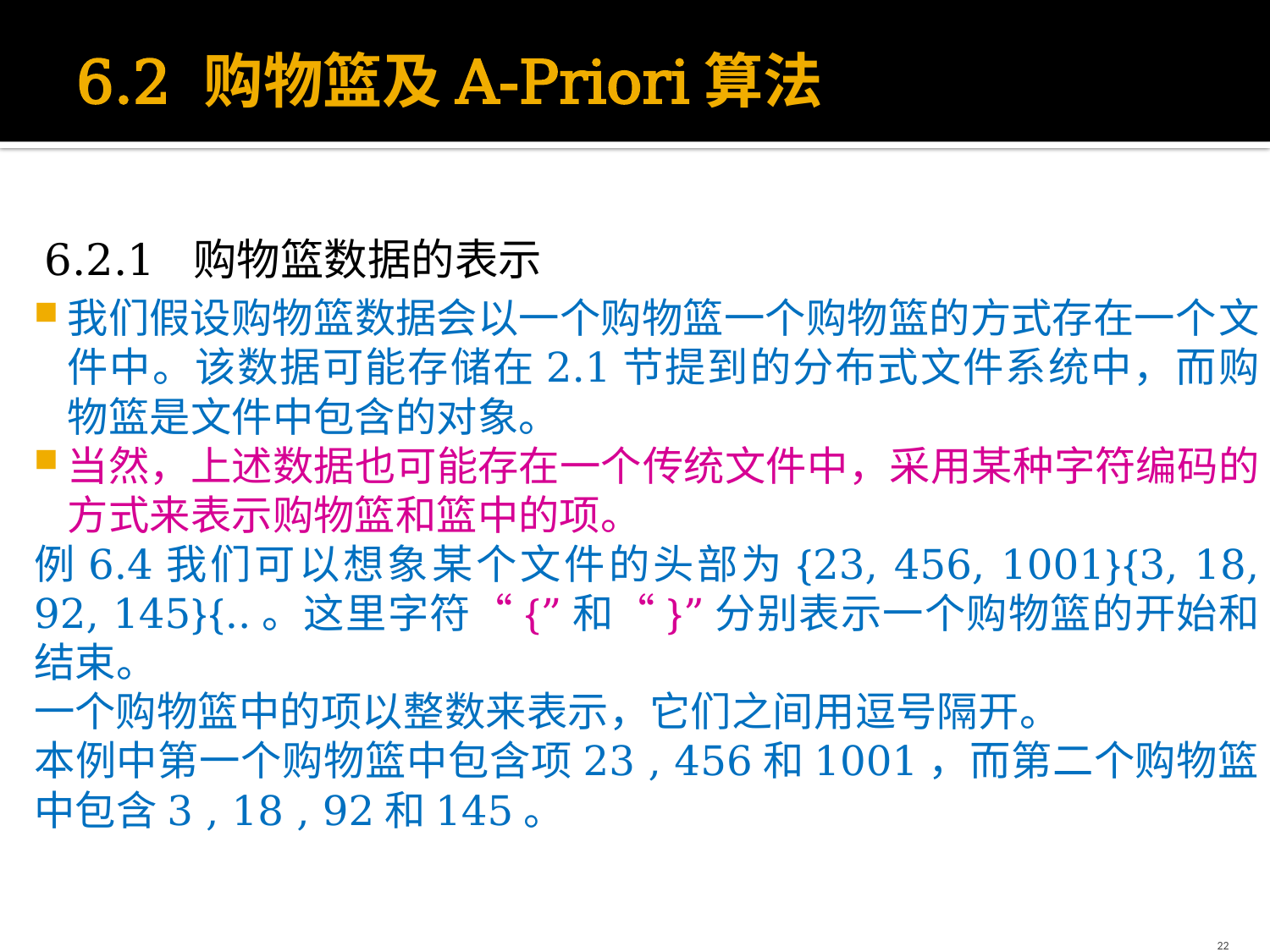

# 6.2 购物篮及A-Priori算法
6.2.1  购物篮数据的表示
我们假设购物篮数据会以一个购物篮一个购物篮的方式存在一个文件中。该数据可能存储在2.1节提到的分布式文件系统中，而购物篮是文件中包含的对象。
当然，上述数据也可能存在一个传统文件中，采用某种字符编码的方式来表示购物篮和篮中的项。
例6.4我们可以想象某个文件的头部为{23, 456, 1001}{3, 18, 92, 145}{..。这里字符“{”和“}”分别表示一个购物篮的开始和结束。
一个购物篮中的项以整数来表示，它们之间用逗号隔开。
本例中第一个购物篮中包含项23 , 456和1001，而第二个购物篮中包含3 , 18 , 92和145。

22